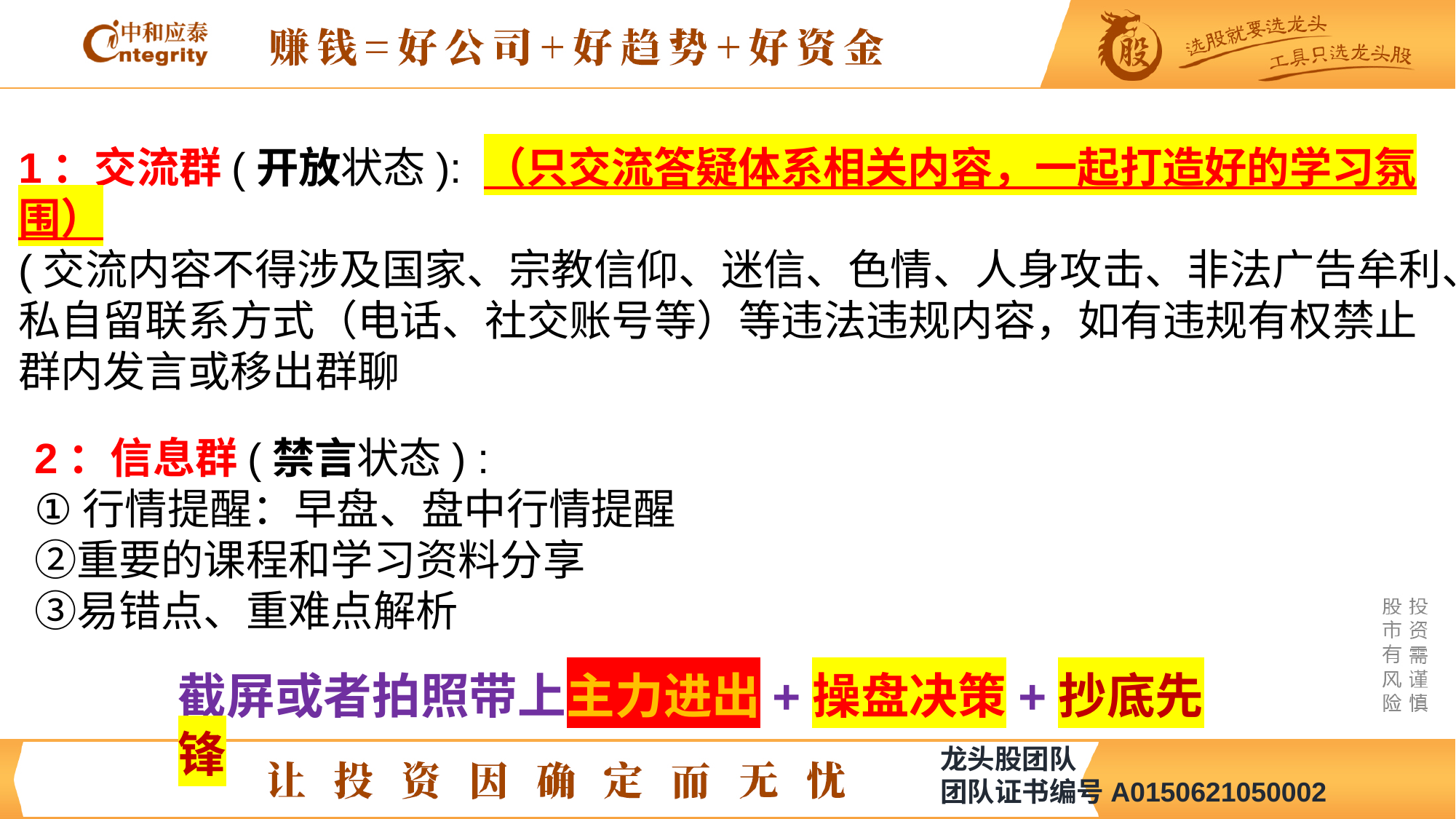

1：交流群(开放状态): （只交流答疑体系相关内容，一起打造好的学习氛围）
(交流内容不得涉及国家、宗教信仰、迷信、色情、人身攻击、非法广告牟利、私自留联系方式（电话、社交账号等）等违法违规内容，如有违规有权禁止群内发言或移出群聊

2：信息群(禁言状态) :
①行情提醒：早盘、盘中行情提醒
②重要的课程和学习资料分享
③易错点、重难点解析

截屏或者拍照带上主力进出+操盘决策+抄底先锋
龙头股团队
团队证书编号A0150621050002